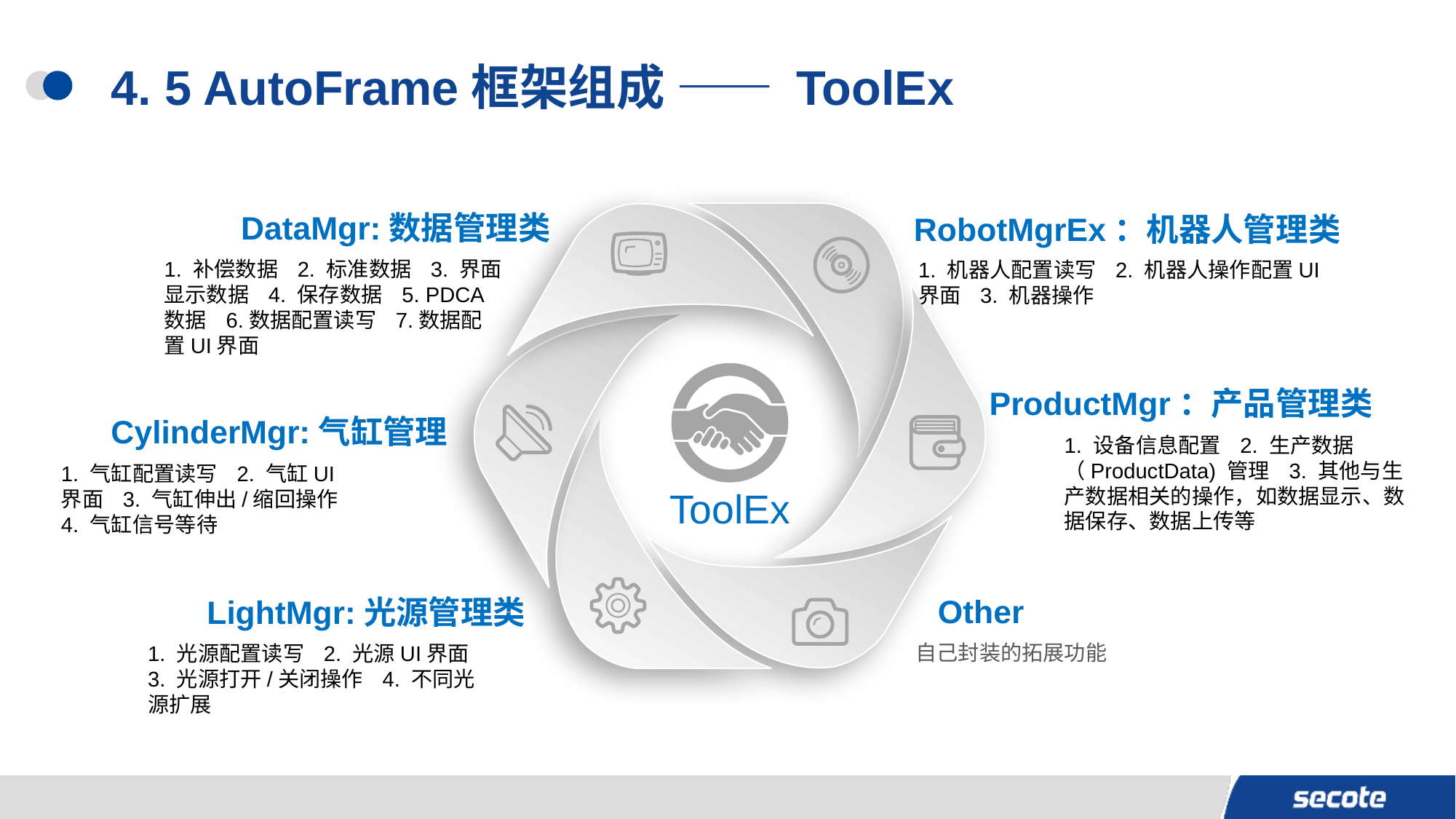

# 4. 5 AutoFrame框架组成 —— ToolEx

DataMgr:数据管理类
1. 补偿数据   2. 标准数据   3. 界面显示数据   4. 保存数据   5. PDCA数据   6.数据配置读写   7.数据配置UI界面
RobotMgrEx：机器人管理类
1. 机器人配置读写   2. 机器人操作配置UI界面   3. 机器操作

ProductMgr：产品管理类
1. 设备信息配置   2. 生产数据（ProductData) 管理   3. 其他与生产数据相关的操作，如数据显示、数据保存、数据上传等
CylinderMgr:气缸管理
1. 气缸配置读写   2. 气缸UI界面   3. 气缸伸出/缩回操作   4. 气缸信号等待

ToolEx

Other
自己封装的拓展功能
LightMgr:光源管理类
1. 光源配置读写   2. 光源UI界面    3. 光源打开/关闭操作   4. 不同光源扩展